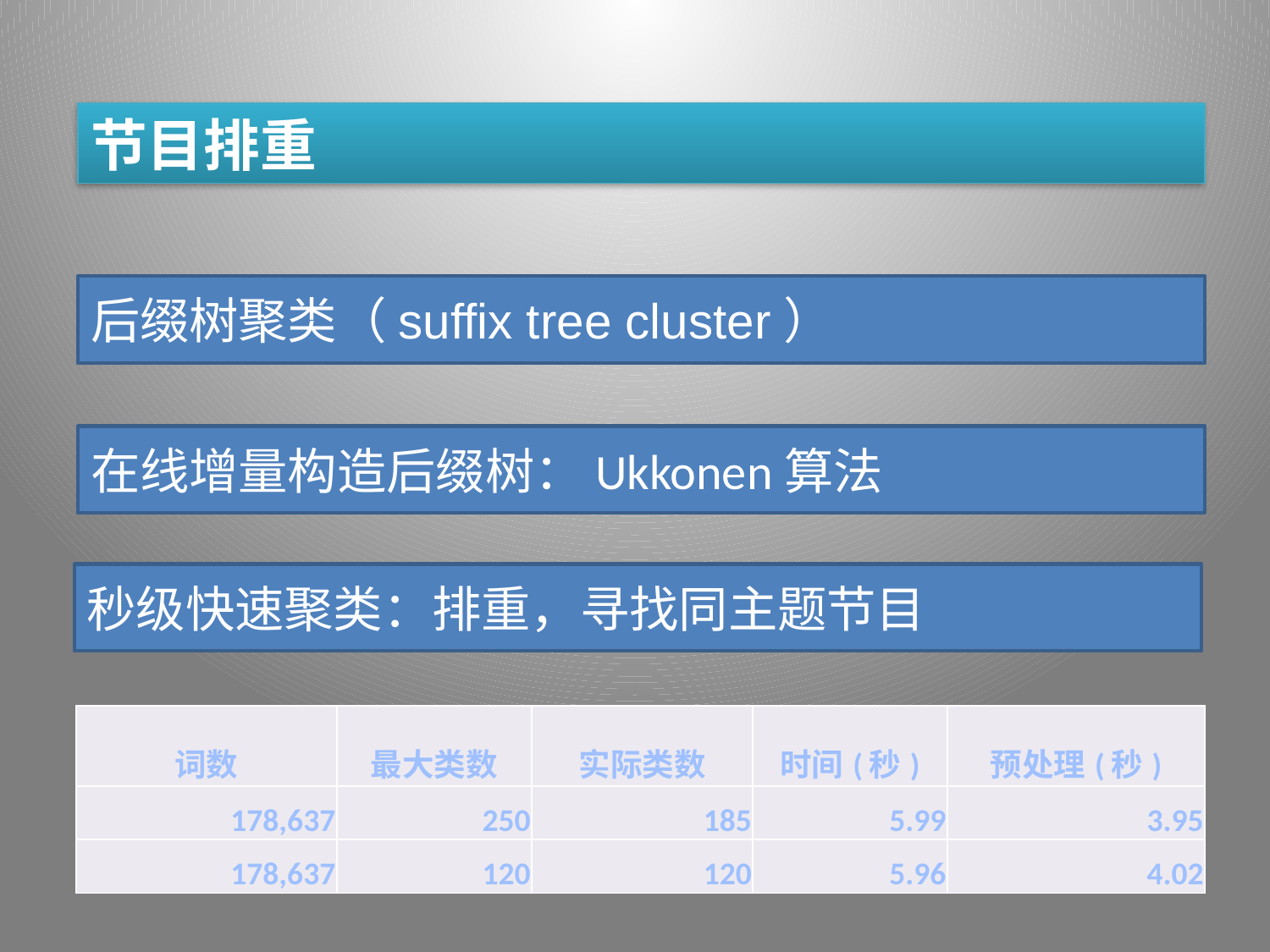

节目排重
后缀树聚类（suffix tree cluster）
在线增量构造后缀树：Ukkonen算法
秒级快速聚类：排重，寻找同主题节目
| 词数 | 最大类数 | 实际类数 | 时间(秒) | 预处理(秒) |
| --- | --- | --- | --- | --- |
| 178,637 | 250 | 185 | 5.99 | 3.95 |
| 178,637 | 120 | 120 | 5.96 | 4.02 |